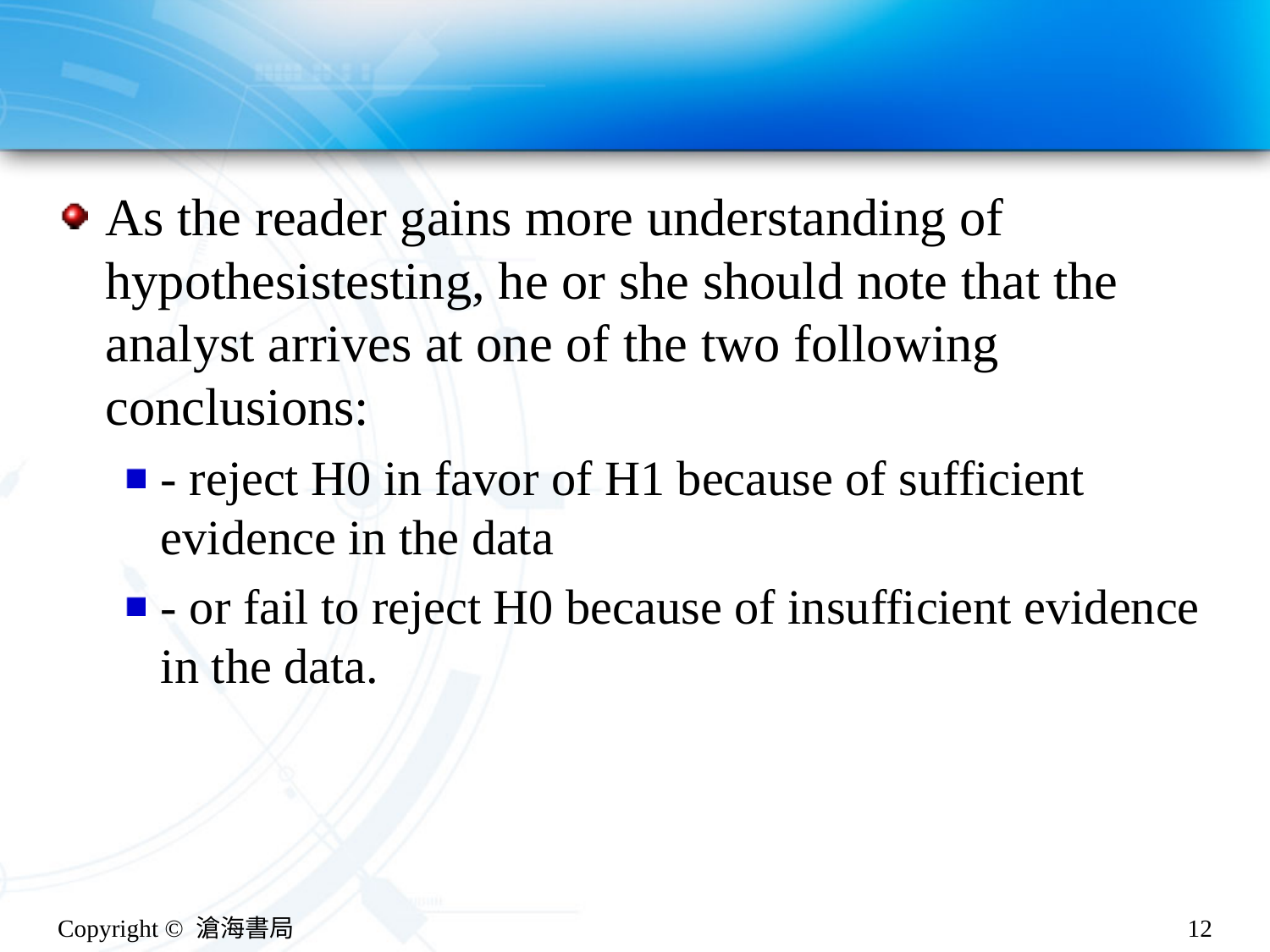

#
As the reader gains more understanding of hypothesistesting, he or she should note that the analyst arrives at one of the two following conclusions:
- reject H0 in favor of H1 because of sufficient evidence in the data
- or fail to reject H0 because of insufficient evidence in the data.
Copyright © 滄海書局
12